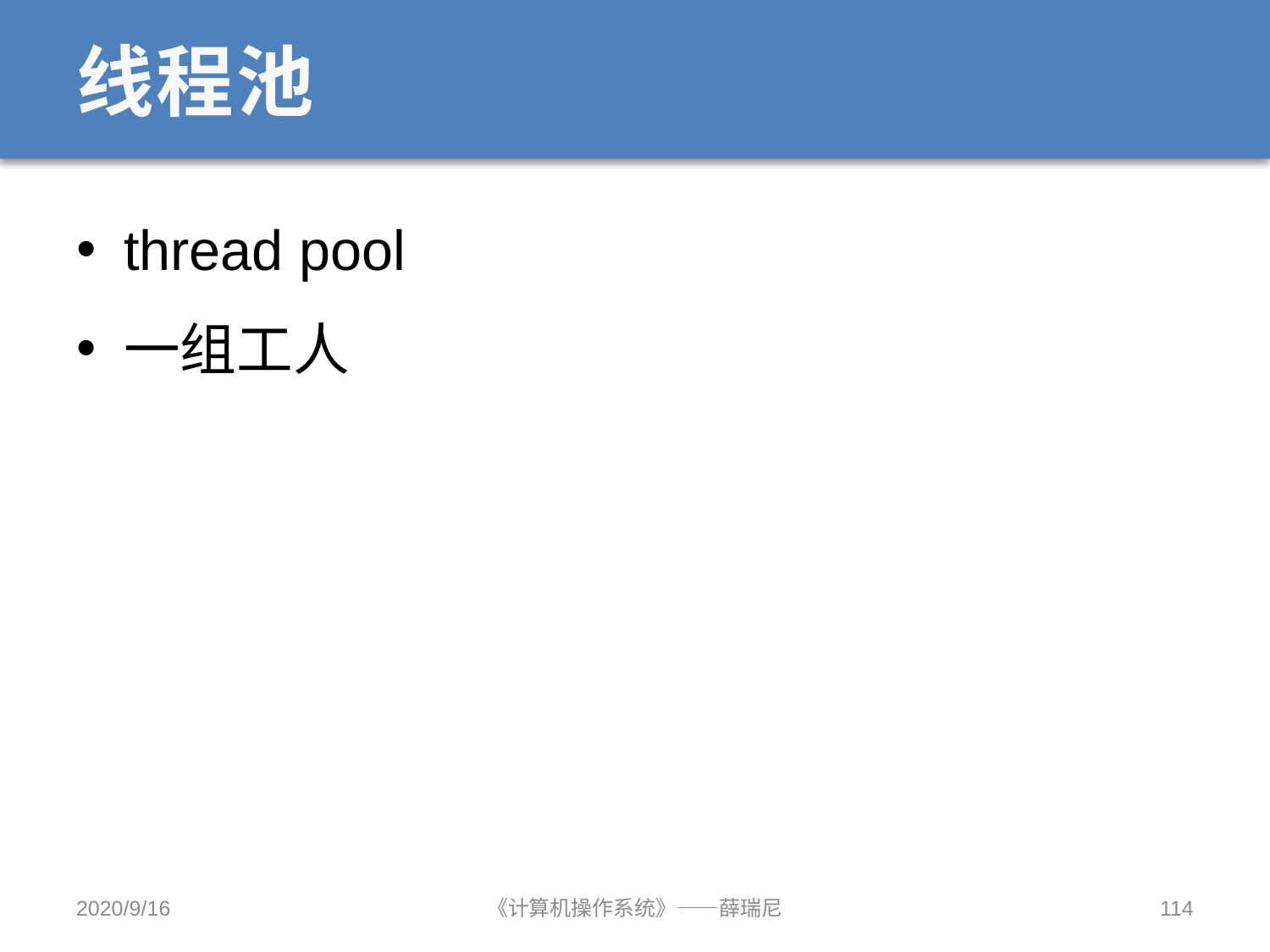

# 线程池
thread pool
一组工人
2020/9/16
《计算机操作系统》——薛瑞尼
114